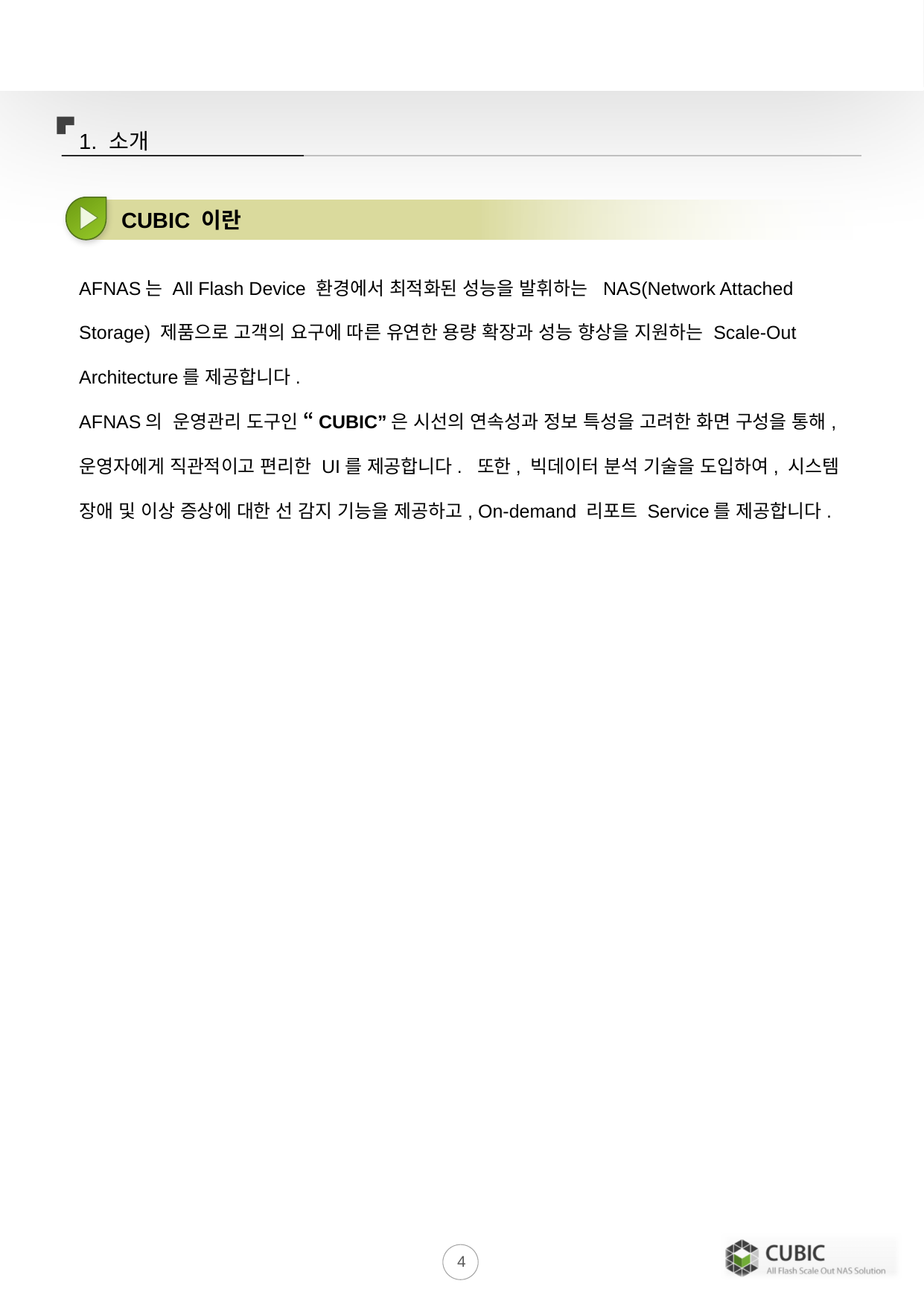

# Ⅰ. Start
1. 소  개
1. 소개

    CUBIC 이란
AFNAS는 All Flash Device 환경에서 최적화된 성능을 발휘하는  NAS(Network Attached Storage) 제품으로 고객의 요구에 따른 유연한 용량 확장과 성능 향상을 지원하는 Scale-Out Architecture를 제공합니다.
AFNAS의  운영관리 도구인 “CUBIC”은 시선의 연속성과 정보 특성을 고려한 화면 구성을 통해, 운영자에게 직관적이고 편리한 UI를 제공합니다.  또한, 빅데이터 분석 기술을 도입하여, 시스템 장애 및 이상 증상에 대한 선 감지 기능을 제공하고, On-demand 리포트 Service를 제공합니다.